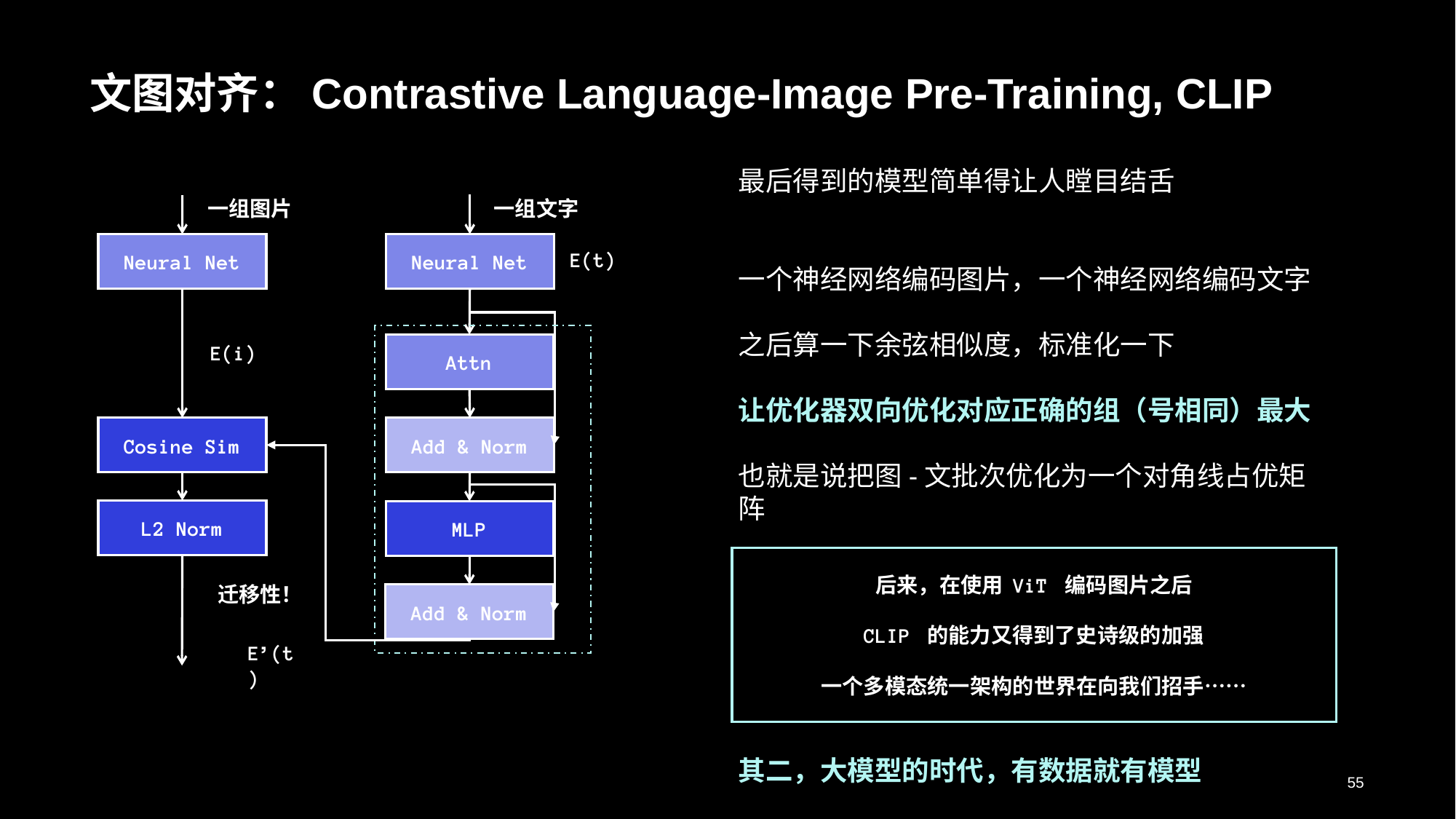

# 文图对齐：Contrastive Language-Image Pre-Training, CLIP
最后得到的模型简单得让人瞠目结舌

一个神经网络编码图片，一个神经网络编码文字

之后算一下余弦相似度，标准化一下

让优化器双向优化对应正确的组（号相同）最大

也就是说把图-文批次优化为一个对角线占优矩阵

CLIP 在本身是很重要的工作的基础上证明了两点

其一，虽然图片很复杂，但是图文对应简单

其二，大模型的时代，有数据就有模型
一组图片
一组文字
Neural Net
Neural Net
E(t)

E(i)
Attn
Cosine Sim
Add & Norm
L2 Norm
MLP
后来，在使用 ViT 编码图片之后

CLIP 的能力又得到了史诗级的加强

一个多模态统一架构的世界在向我们招手……
迁移性！
Add & Norm
E’(t)
55